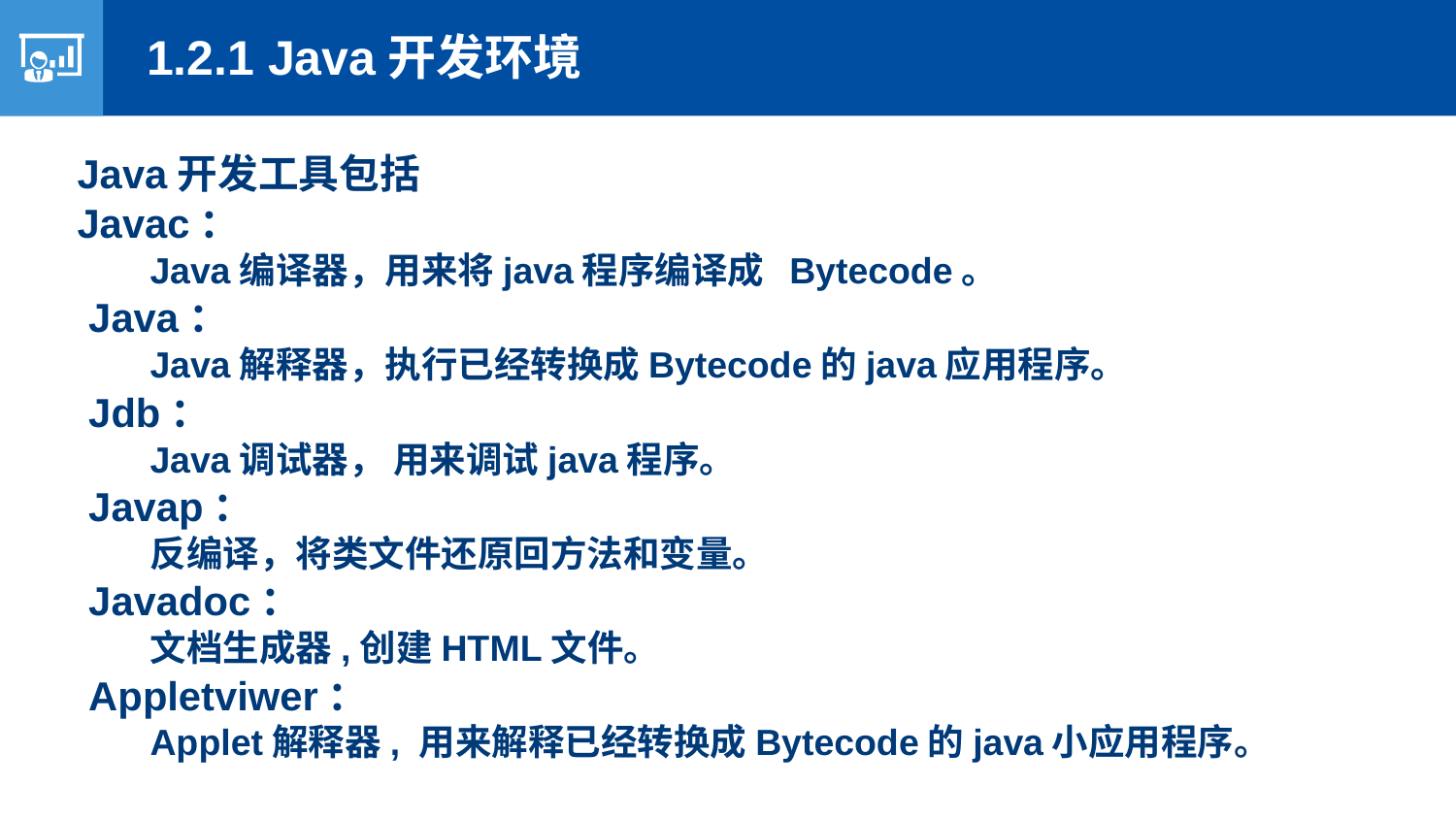

1.2.1 Java开发环境
Java开发工具包括
Javac：
Java编译器，用来将java程序编译成  Bytecode。
 Java：
Java解释器，执行已经转换成Bytecode的java应用程序。
 Jdb：
Java调试器， 用来调试java程序。
 Javap：
反编译，将类文件还原回方法和变量。
 Javadoc：
文档生成器,创建HTML文件。
 Appletviwer：
Applet解释器, 用来解释已经转换成Bytecode的java小应用程序。